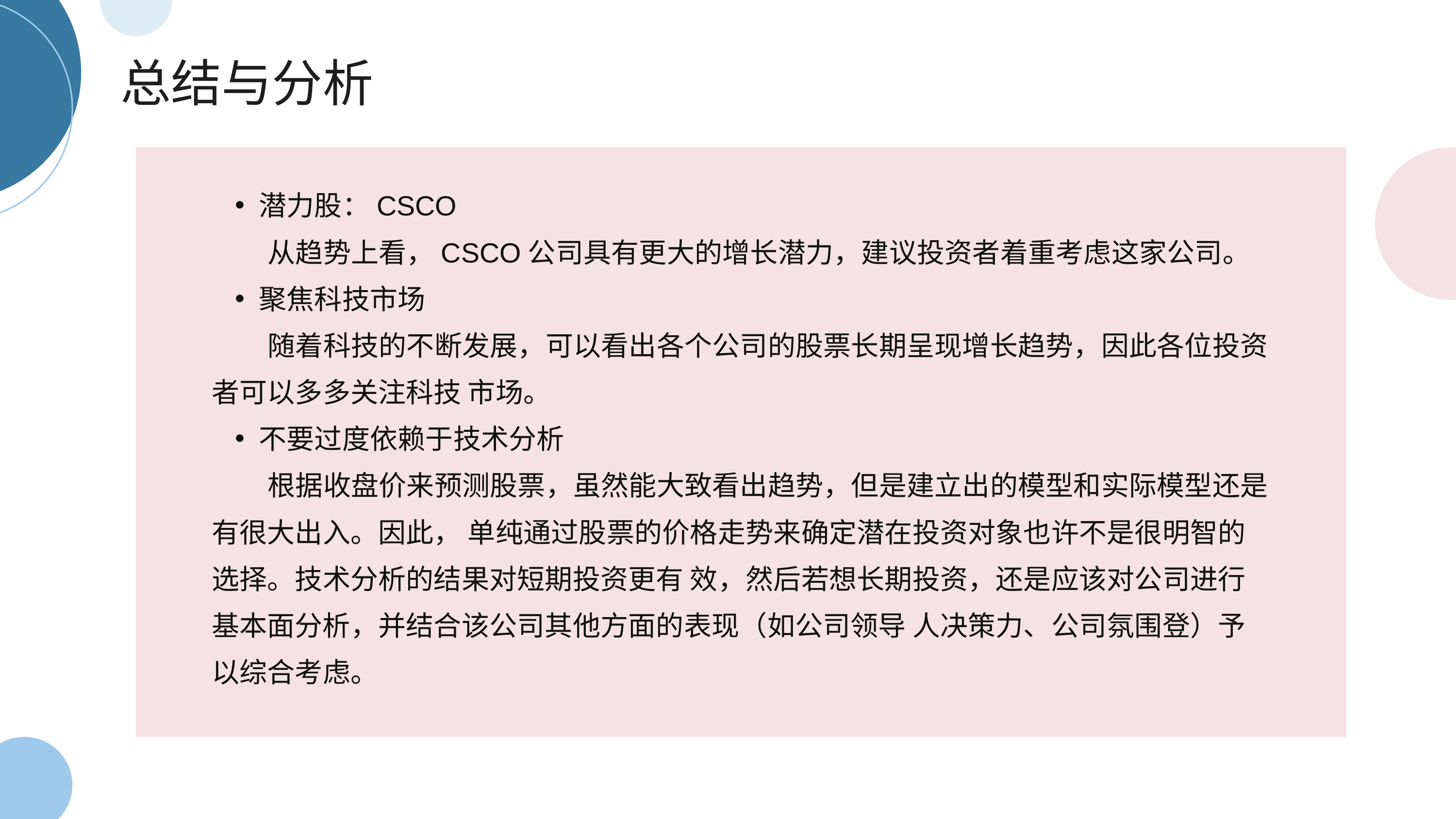

总结与分析

潜力股：CSCO
        从趋势上看，CSCO公司具有更大的增长潜力，建议投资者着重考虑这家公司。
聚焦科技市场
        随着科技的不断发展，可以看出各个公司的股票长期呈现增长趋势，因此各位投资者可以多多关注科技 市场。
不要过度依赖于技术分析
        根据收盘价来预测股票，虽然能大致看出趋势，但是建立出的模型和实际模型还是有很大出入。因此， 单纯通过股票的价格走势来确定潜在投资对象也许不是很明智的选择。技术分析的结果对短期投资更有 效，然后若想长期投资，还是应该对公司进行基本面分析，并结合该公司其他方面的表现（如公司领导 人决策力、公司氛围登）予以综合考虑。